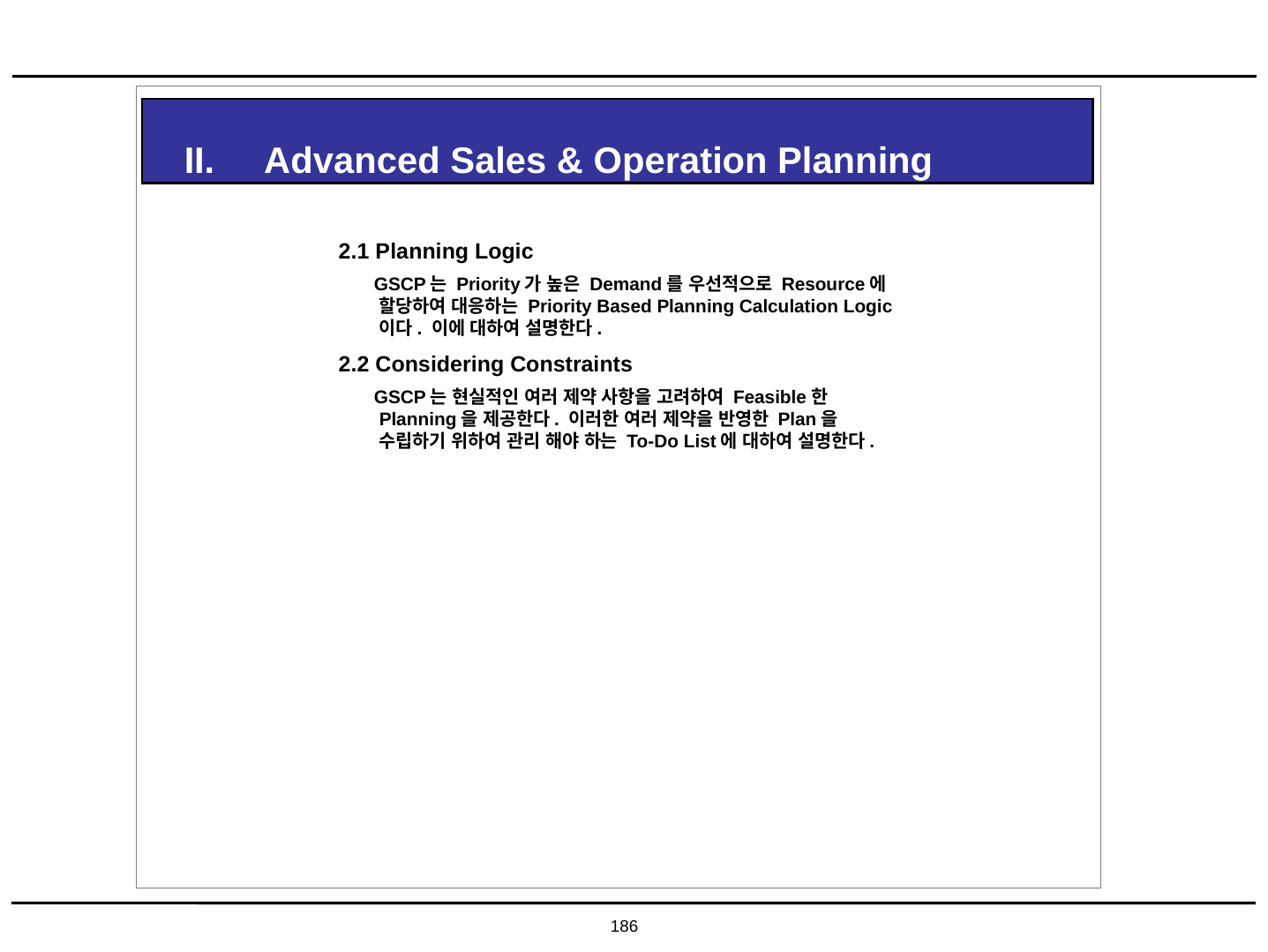

II.     Advanced Sales & Operation Planning

2.1 Planning Logic
       GSCP는 Priority가 높은 Demand를 우선적으로 Resource에 할당하여 대응하는 Priority Based Planning Calculation Logic이다. 이에 대하여 설명한다.
2.2 Considering Constraints
       GSCP는 현실적인 여러 제약 사항을 고려하여 Feasible한 Planning을 제공한다. 이러한 여러 제약을 반영한 Plan을 수립하기 위하여 관리 해야 하는 To-Do List에 대하여 설명한다.
186